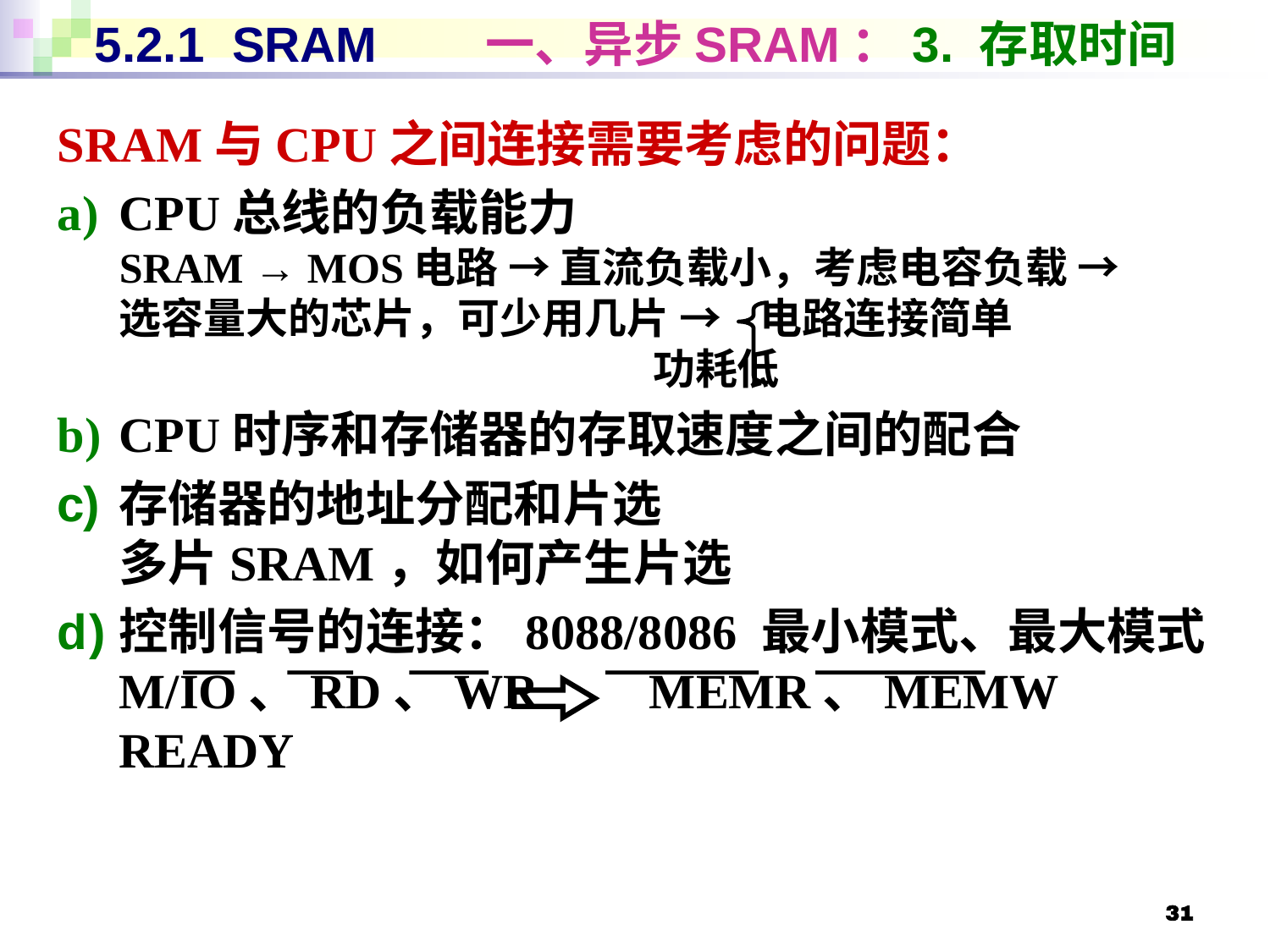

# 5.2.1  SRAM       一、异步SRAM：3. 存取时间
SRAM与CPU之间连接需要考虑的问题：
CPU总线的负载能力
SRAM → MOS电路 → 直流负载小，考虑电容负载 →
选容量大的芯片，可少用几片 →    电路连接简单
                                                        功耗低
CPU时序和存储器的存取速度之间的配合
存储器的地址分配和片选
多片SRAM，如何产生片选
控制信号的连接：8088/8086 最小模式、最大模式
M/IO、RD、WR         MEMR、MEMW
READY

31